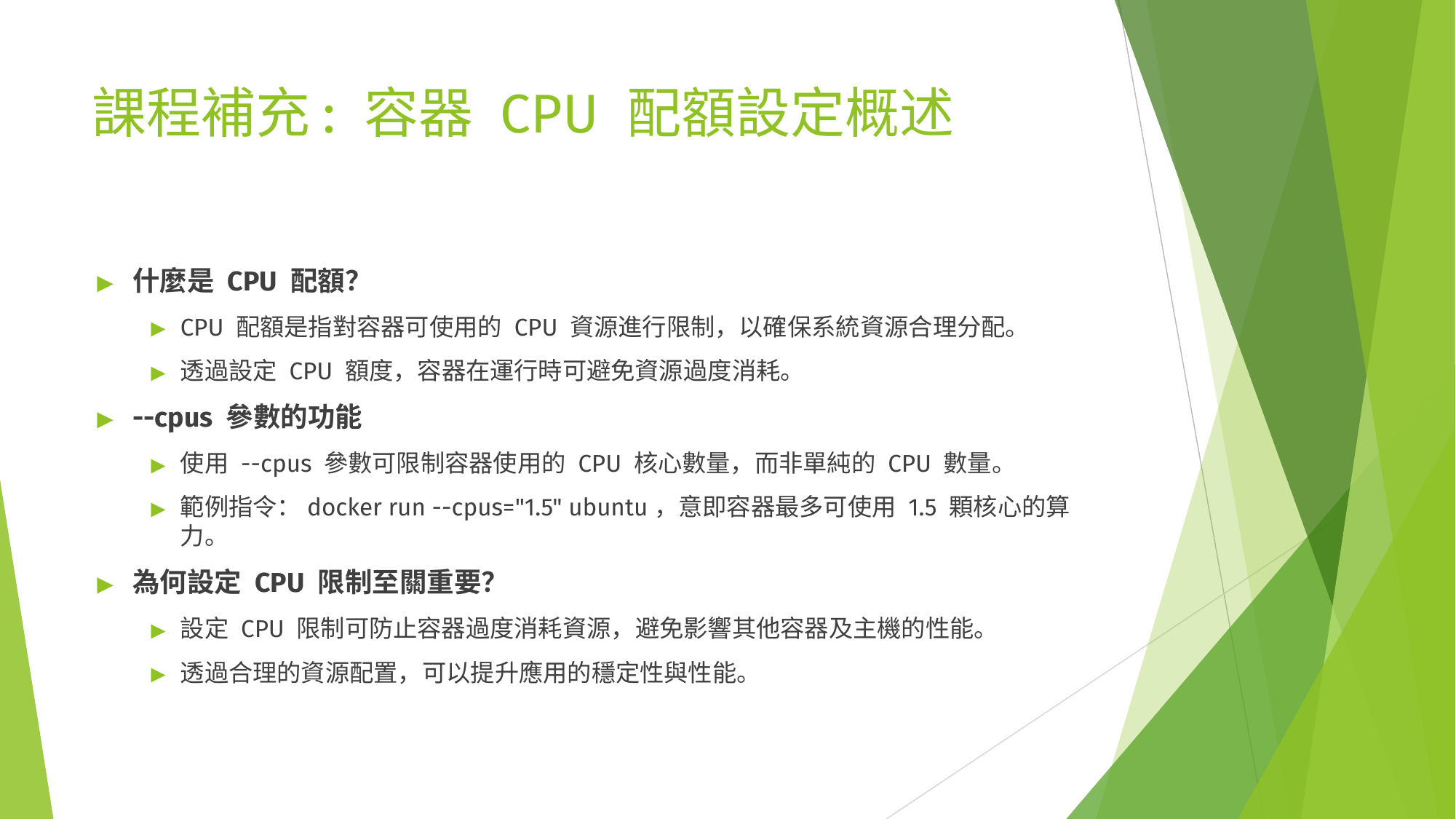

# 課程補充: 容器 CPU 配額設定概述
什麼是 CPU 配額？
CPU 配額是指對容器可使用的 CPU 資源進行限制，以確保系統資源合理分配。
透過設定 CPU 額度，容器在運行時可避免資源過度消耗。
--cpus 參數的功能
使用 --cpus 參數可限制容器使用的 CPU 核心數量，而非單純的 CPU 數量。
範例指令：docker run --cpus="1.5" ubuntu，意即容器最多可使用 1.5 顆核心的算力。
為何設定 CPU 限制至關重要？
設定 CPU 限制可防止容器過度消耗資源，避免影響其他容器及主機的性能。
透過合理的資源配置，可以提升應用的穩定性與性能。